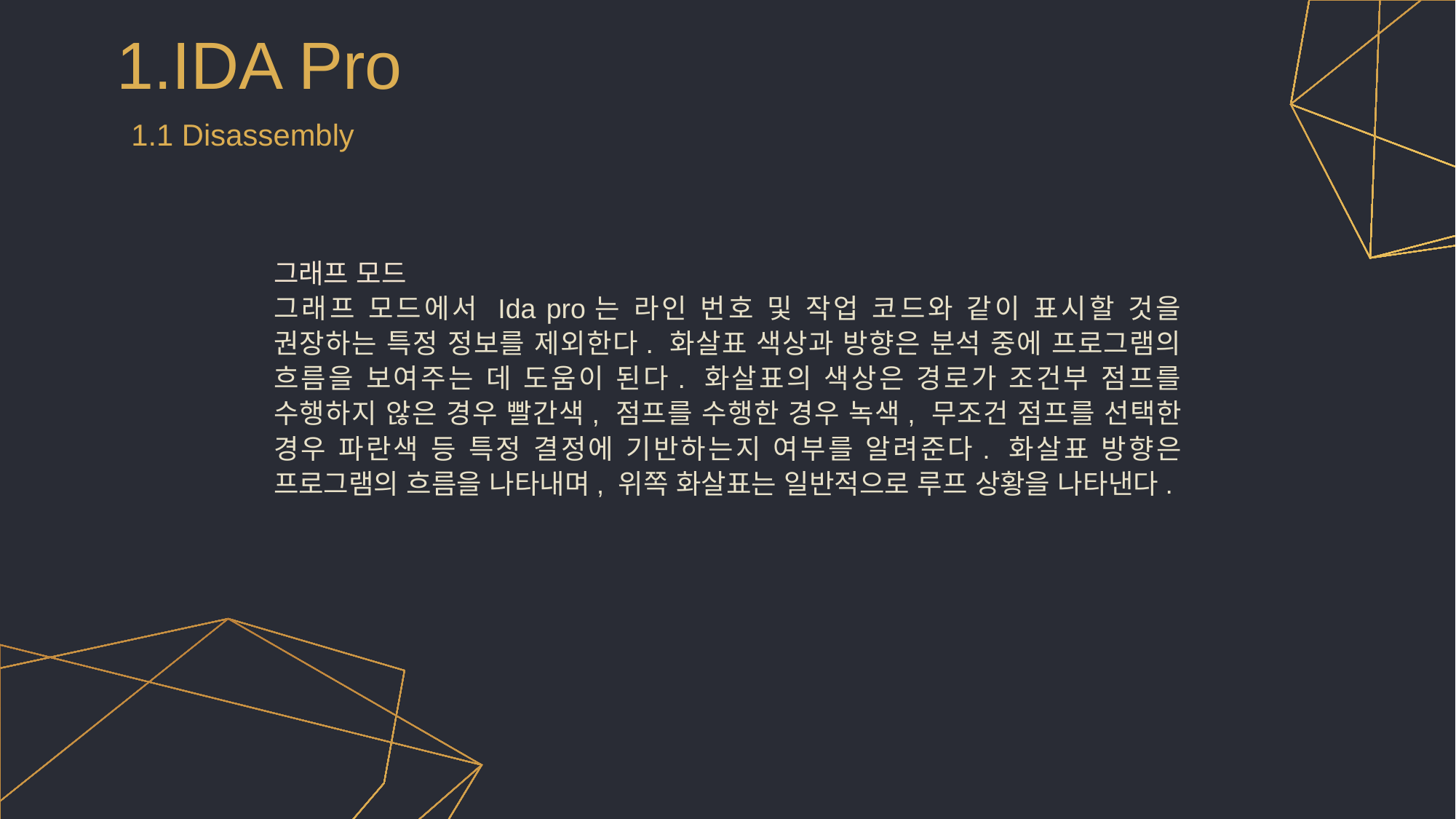

# 1.IDA Pro
1.1 Disassembly

그래프 모드
그래프 모드에서 Ida pro는 라인 번호 및 작업 코드와 같이 표시할 것을 권장하는 특정 정보를 제외한다. 화살표 색상과 방향은 분석 중에 프로그램의 흐름을 보여주는 데 도움이 된다. 화살표의 색상은 경로가 조건부 점프를 수행하지 않은 경우 빨간색, 점프를 수행한 경우 녹색, 무조건 점프를 선택한 경우 파란색 등 특정 결정에 기반하는지 여부를 알려준다. 화살표 방향은 프로그램의 흐름을 나타내며, 위쪽 화살표는 일반적으로 루프 상황을 나타낸다.